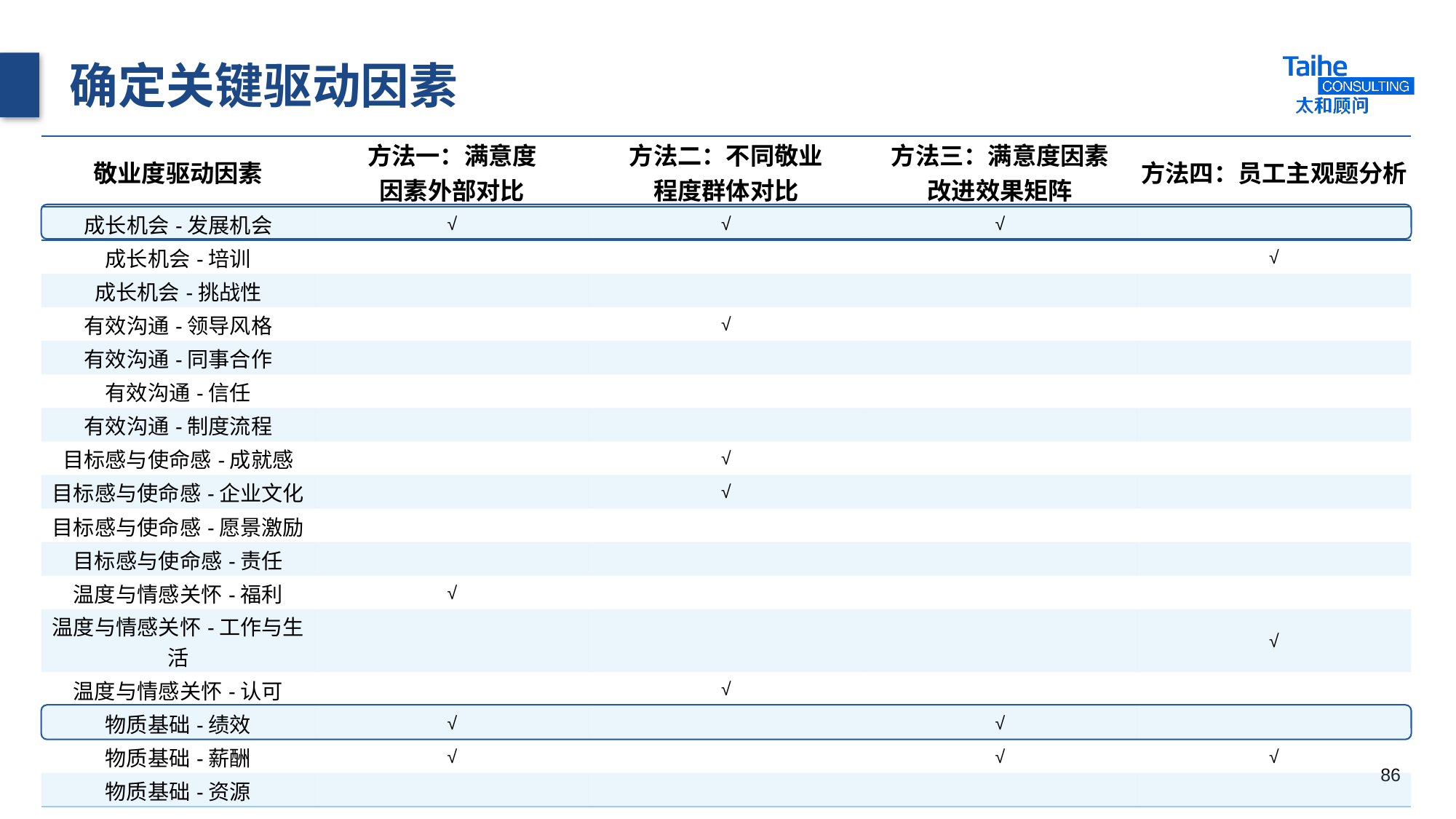

# 确定关键驱动因素
| 敬业度驱动因素 | 方法一：满意度 因素外部对比 | 方法二：不同敬业 程度群体对比 | 方法三：满意度因素 改进效果矩阵 | 方法四：员工主观题分析 |
| --- | --- | --- | --- | --- |
| 成长机会-发展机会 | √ | √ | √ |  |
| 成长机会-培训 |  |  |  | √ |
| 成长机会-挑战性 |  |  |  |  |
| 有效沟通-领导风格 |  | √ |  |  |
| 有效沟通-同事合作 |  |  |  |  |
| 有效沟通-信任 |  |  |  |  |
| 有效沟通-制度流程 |  |  |  |  |
| 目标感与使命感-成就感 |  | √ |  |  |
| 目标感与使命感-企业文化 |  | √ |  |  |
| 目标感与使命感-愿景激励 |  |  |  |  |
| 目标感与使命感-责任 |  |  |  |  |
| 温度与情感关怀-福利 | √ |  |  |  |
| 温度与情感关怀-工作与生活 |  |  |  | √ |
| 温度与情感关怀-认可 |  | √ |  |  |
| 物质基础-绩效 | √ |  | √ |  |
| 物质基础-薪酬 | √ |  | √ | √ |
| 物质基础-资源 |  |  |  |  |

86